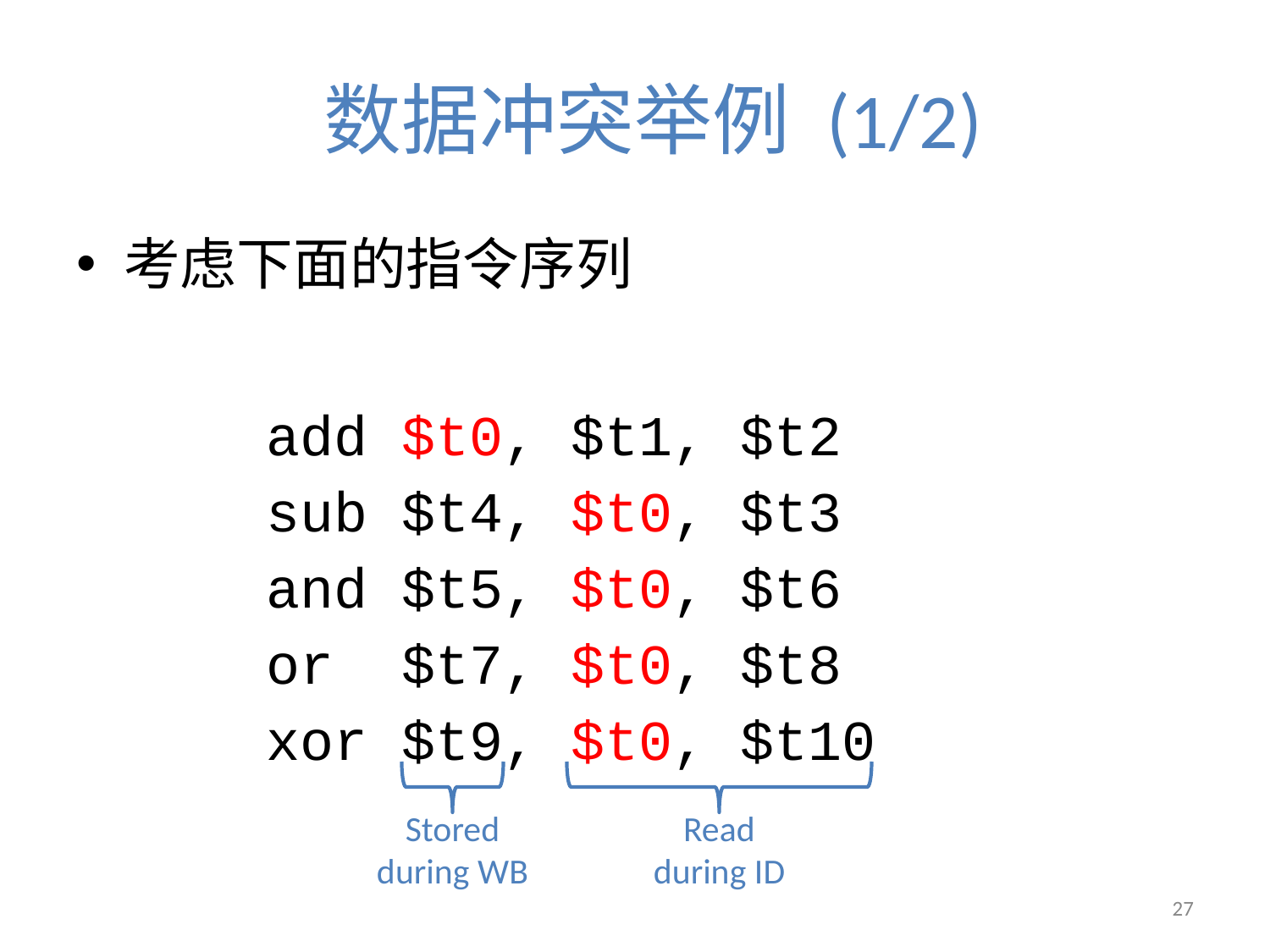

# 数据冲突举例 (1/2)
考虑下面的指令序列
add $t0, $t1, $t2
sub $t4, $t0, $t3
and $t5, $t0, $t6
or  $t7, $t0, $t8
xor $t9, $t0, $t10

Stored
during WB

Read during ID
27